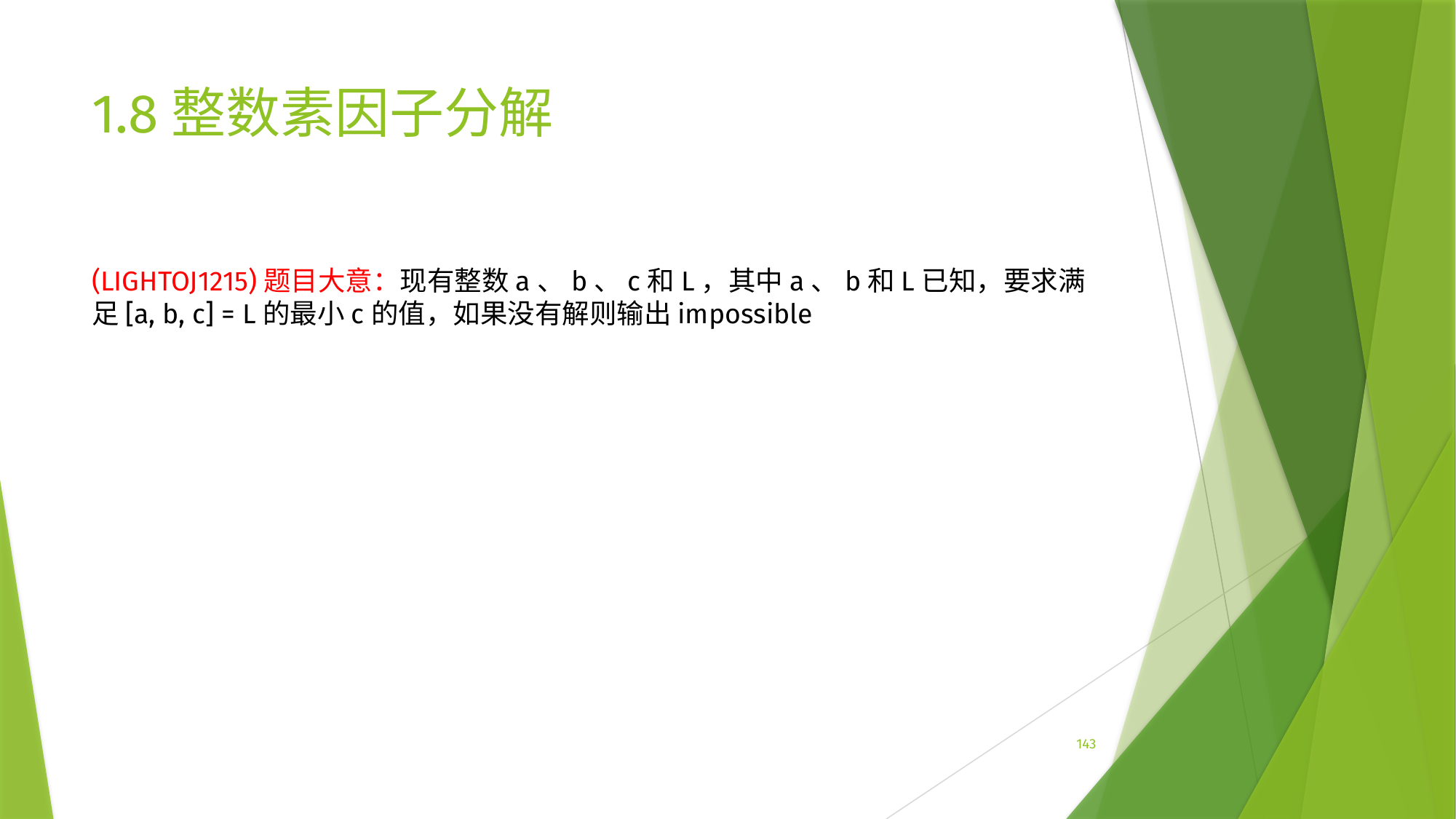

# 1.8整数素因子分解
(LIGHTOJ1215)题目大意：现有整数a、b、c和L，其中a、b和L已知，要求满足[a, b, c] = L的最小c的值，如果没有解则输出impossible

143